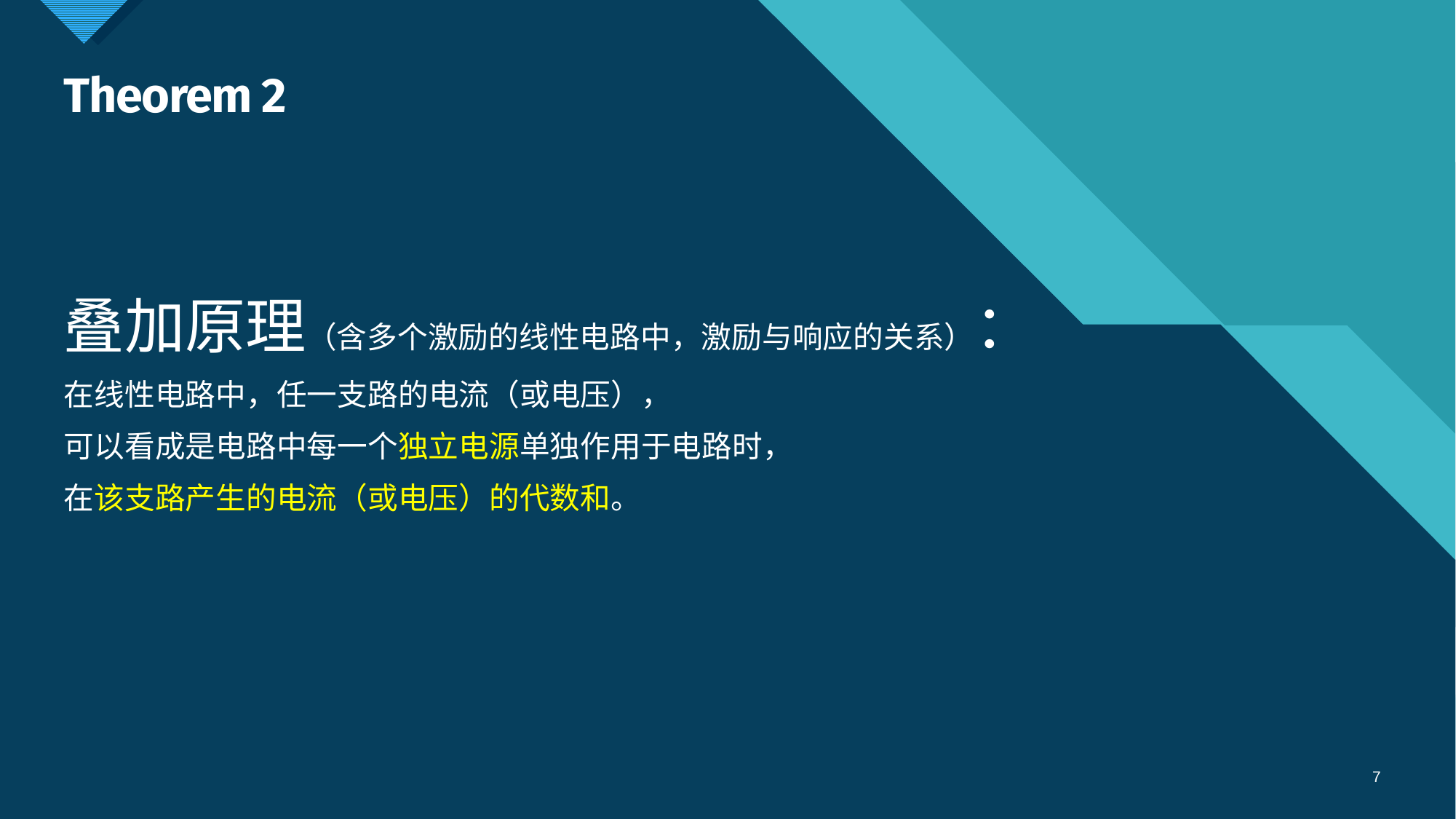

# Theorem 2

叠加原理（含多个激励的线性电路中，激励与响应的关系）：
在线性电路中，任一支路的电流（或电压），
可以看成是电路中每一个独立电源单独作用于电路时，
在该支路产生的电流（或电压）的代数和。
7